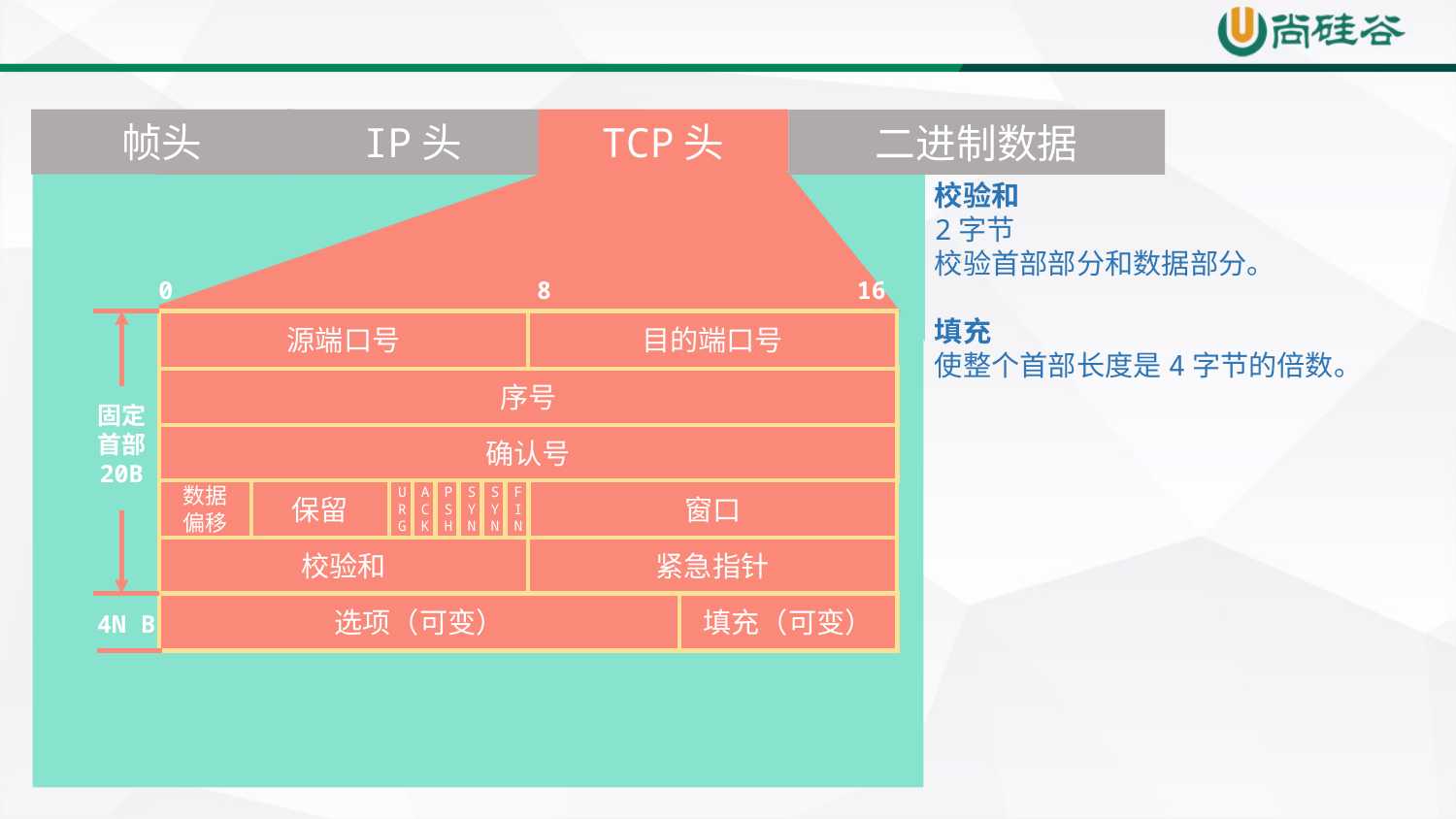

帧头
IP头
TCP头
二进制数据
校验和
2字节
校验首部部分和数据部分。

填充
使整个首部长度是4字节的倍数。

0                         8                     16                      24                         32
源端口号
目的端口号
序号
固定
首部
20B
确认号
数据偏移
保留
URG
ACK
PSH
SYN
SYN
FIN
窗口
校验和
紧急指针
4N B
选项（可变）
填充（可变）